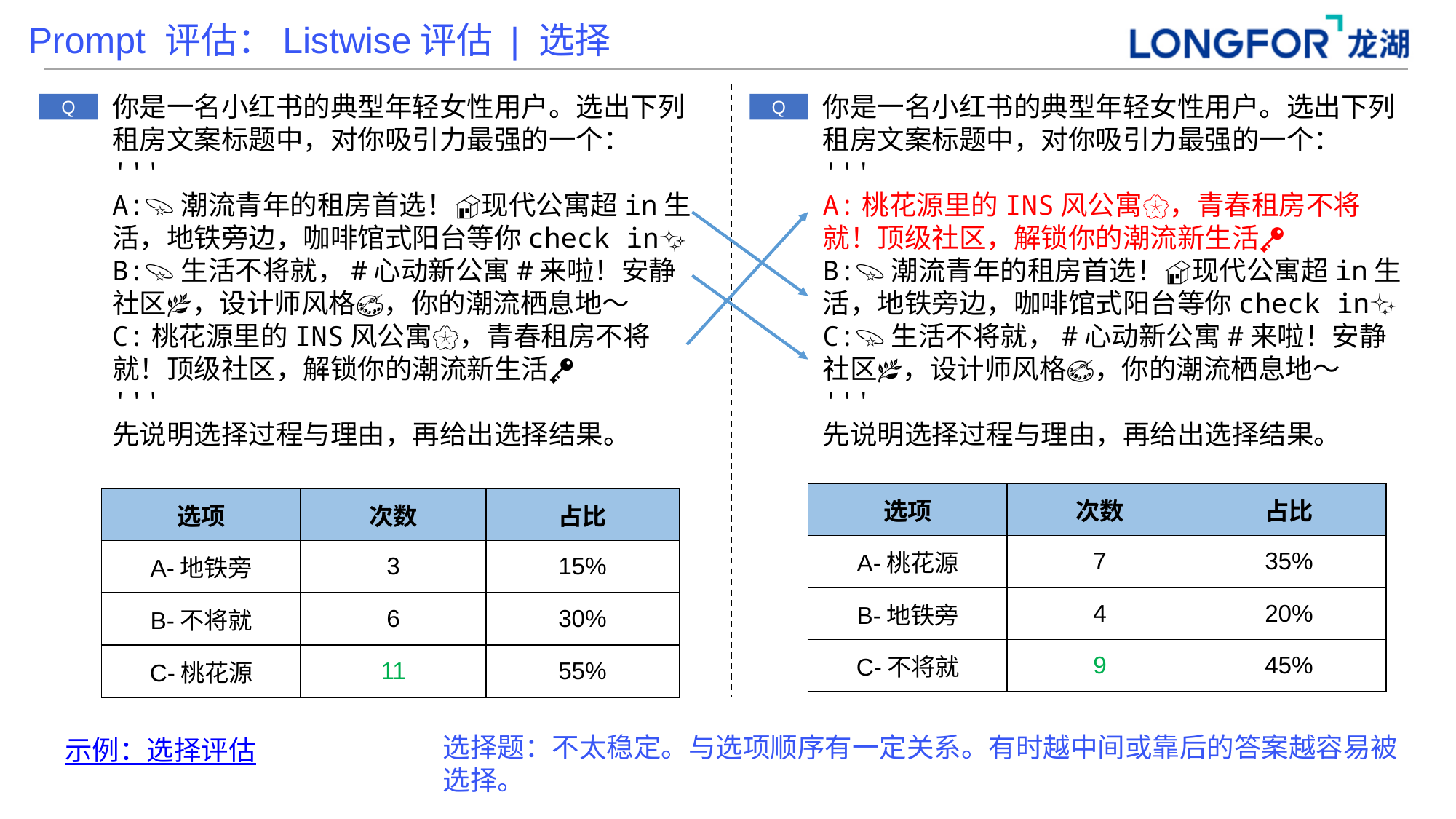

Prompt 评估：Listwise评估 | 选择
你是一名小红书的典型年轻女性用户。选出下列租房文案标题中，对你吸引力最强的一个：
'''
A:💫潮流青年的租房首选！🏠现代公寓超in生活，地铁旁边，咖啡馆式阳台等你check in✨
B:💫生活不将就，#心动新公寓#来啦！安静社区🌿，设计师风格🎨，你的潮流栖息地～
C:桃花源里的INS风公寓🌸，青春租房不将就！顶级社区，解锁你的潮流新生活🔑
'''
先说明选择过程与理由，再给出选择结果。
你是一名小红书的典型年轻女性用户。选出下列租房文案标题中，对你吸引力最强的一个：
'''
A:桃花源里的INS风公寓🌸，青春租房不将就！顶级社区，解锁你的潮流新生活🔑
B:💫潮流青年的租房首选！🏠现代公寓超in生活，地铁旁边，咖啡馆式阳台等你check in✨
C:💫生活不将就，#心动新公寓#来啦！安静社区🌿，设计师风格🎨，你的潮流栖息地～
'''
先说明选择过程与理由，再给出选择结果。
Q
Q
| 选项 | 次数 | 占比 |
| --- | --- | --- |
| A-桃花源 | 7 | 35% |
| B-地铁旁 | 4 | 20% |
| C-不将就 | 9 | 45% |
| 选项 | 次数 | 占比 |
| --- | --- | --- |
| A-地铁旁 | 3 | 15% |
| B-不将就 | 6 | 30% |
| C-桃花源 | 11 | 55% |
选择题：不太稳定。与选项顺序有一定关系。有时越中间或靠后的答案越容易被选择。
示例：选择评估